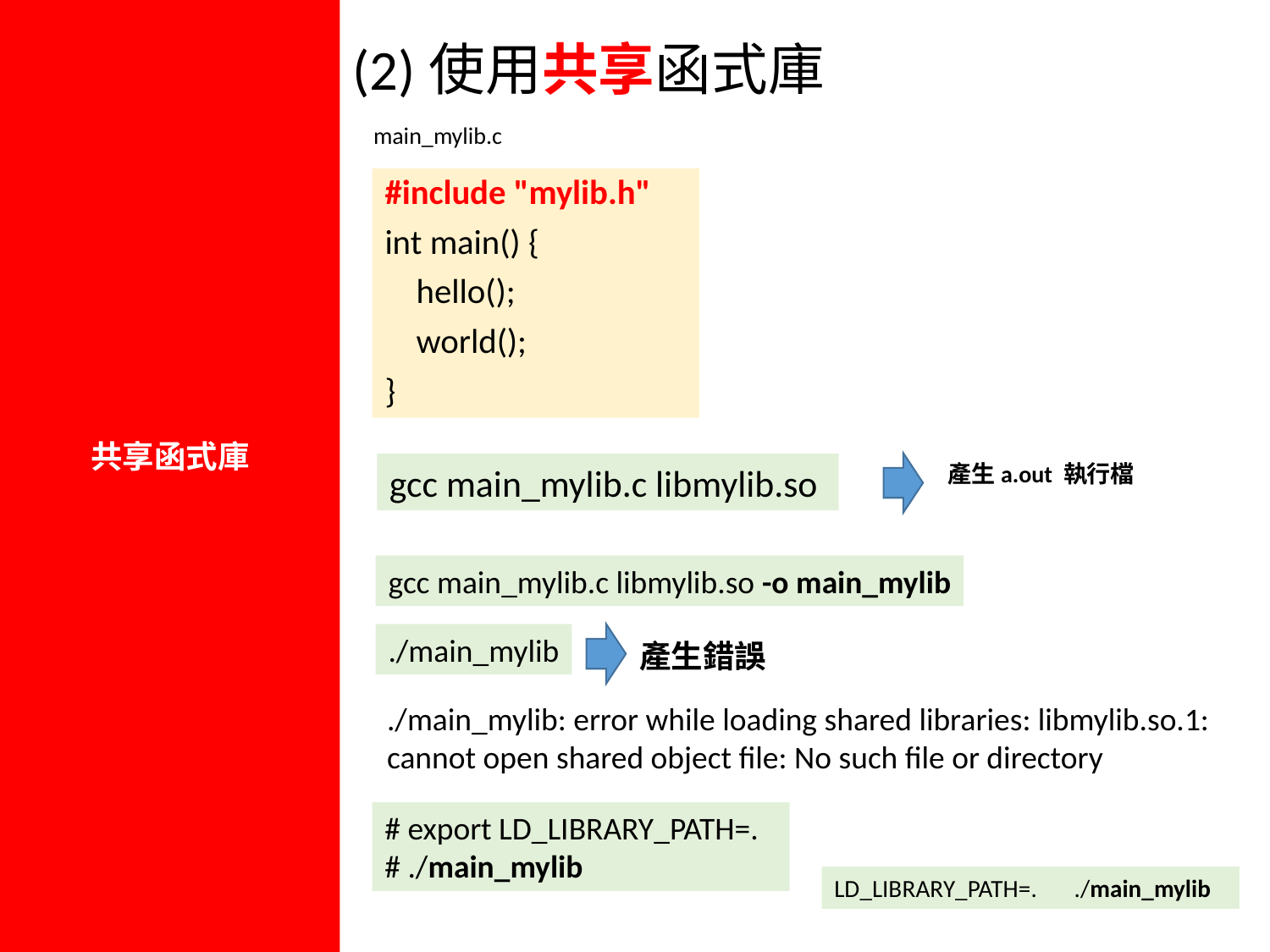

共享函式庫

(2)使用共享函式庫
main_mylib.c
#include "mylib.h"
int main() {
    hello();
    world();
}

產生a.out 執行檔
gcc main_mylib.c libmylib.so
gcc main_mylib.c libmylib.so -o main_mylib
./main_mylib

產生錯誤
./main_mylib: error while loading shared libraries: libmylib.so.1: cannot open shared object file: No such file or directory
# export LD_LIBRARY_PATH=.
# ./main_mylib
LD_LIBRARY_PATH=.　./main_mylib